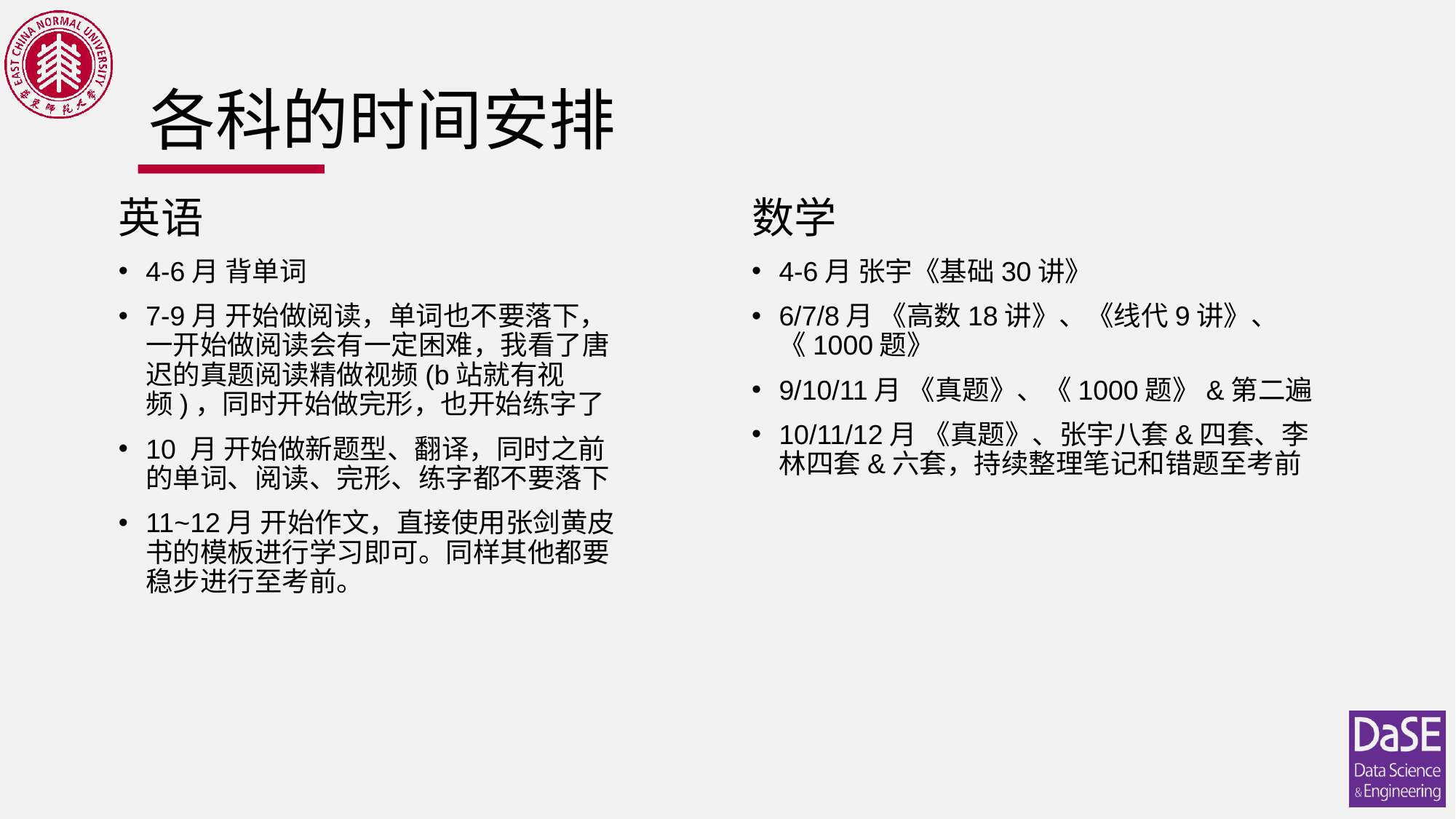

# 各科的时间安排
英语
4-6月 背单词
7-9月 开始做阅读，单词也不要落下，一开始做阅读会有一定困难，我看了唐迟的真题阅读精做视频(b站就有视频)，同时开始做完形，也开始练字了
10 月 开始做新题型、翻译，同时之前的单词、阅读、完形、练字都不要落下
11~12月 开始作文，直接使用张剑黄皮书的模板进行学习即可。同样其他都要稳步进行至考前。

数学
4-6月 张宇《基础30讲》
6/7/8月 《高数18讲》、《线代9讲》、《1000题》
9/10/11月 《真题》、《1000题》&第二遍
10/11/12月 《真题》、张宇八套&四套、李林四套&六套，持续整理笔记和错题至考前